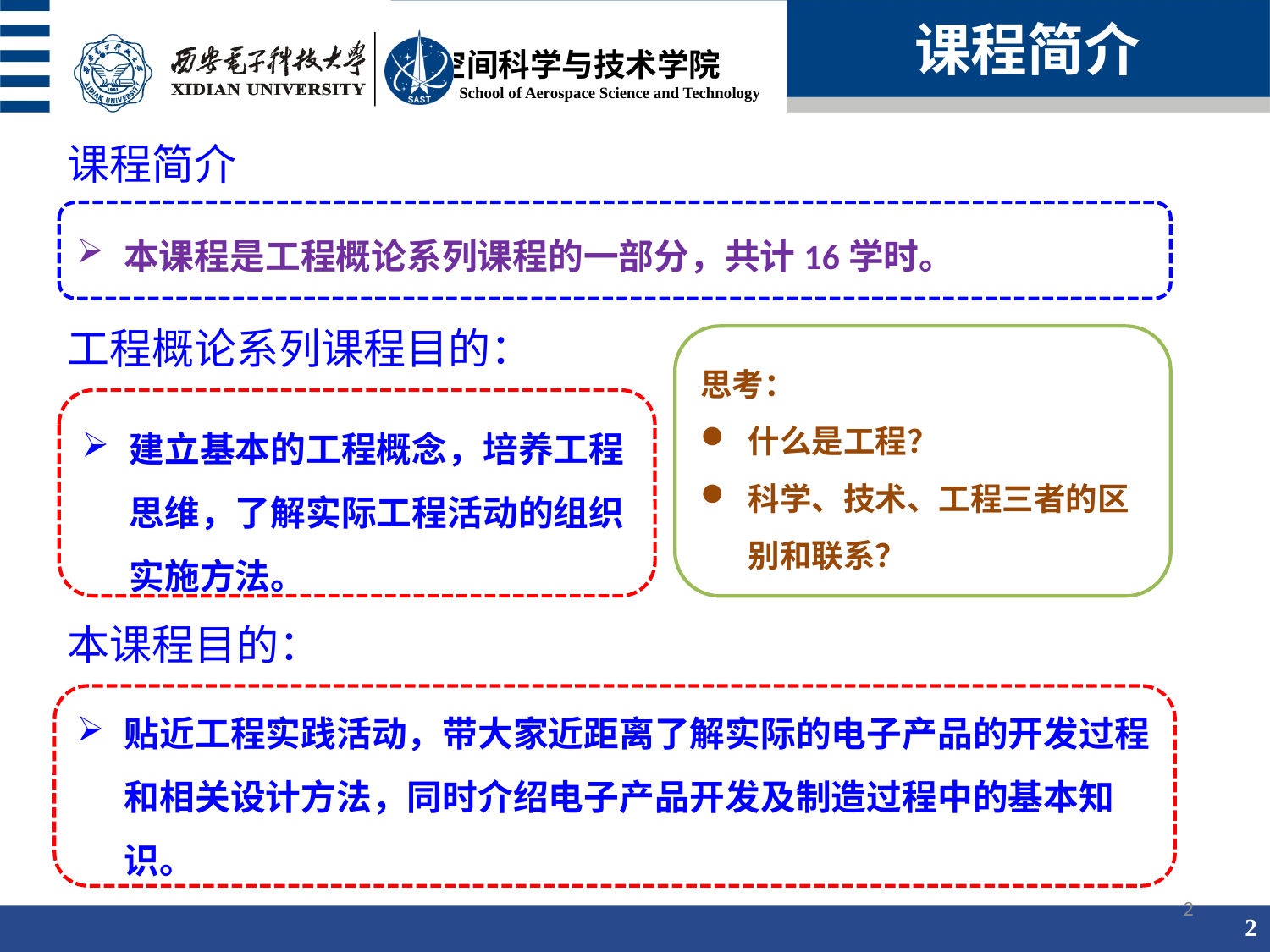

课程简介
课程简介
本课程是工程概论系列课程的一部分，共计16学时。
工程概论系列课程目的：
思考：
什么是工程？
科学、技术、工程三者的区别和联系？
建立基本的工程概念，培养工程思维，了解实际工程活动的组织实施方法。
本课程目的：
贴近工程实践活动，带大家近距离了解实际的电子产品的开发过程和相关设计方法，同时介绍电子产品开发及制造过程中的基本知识。
2